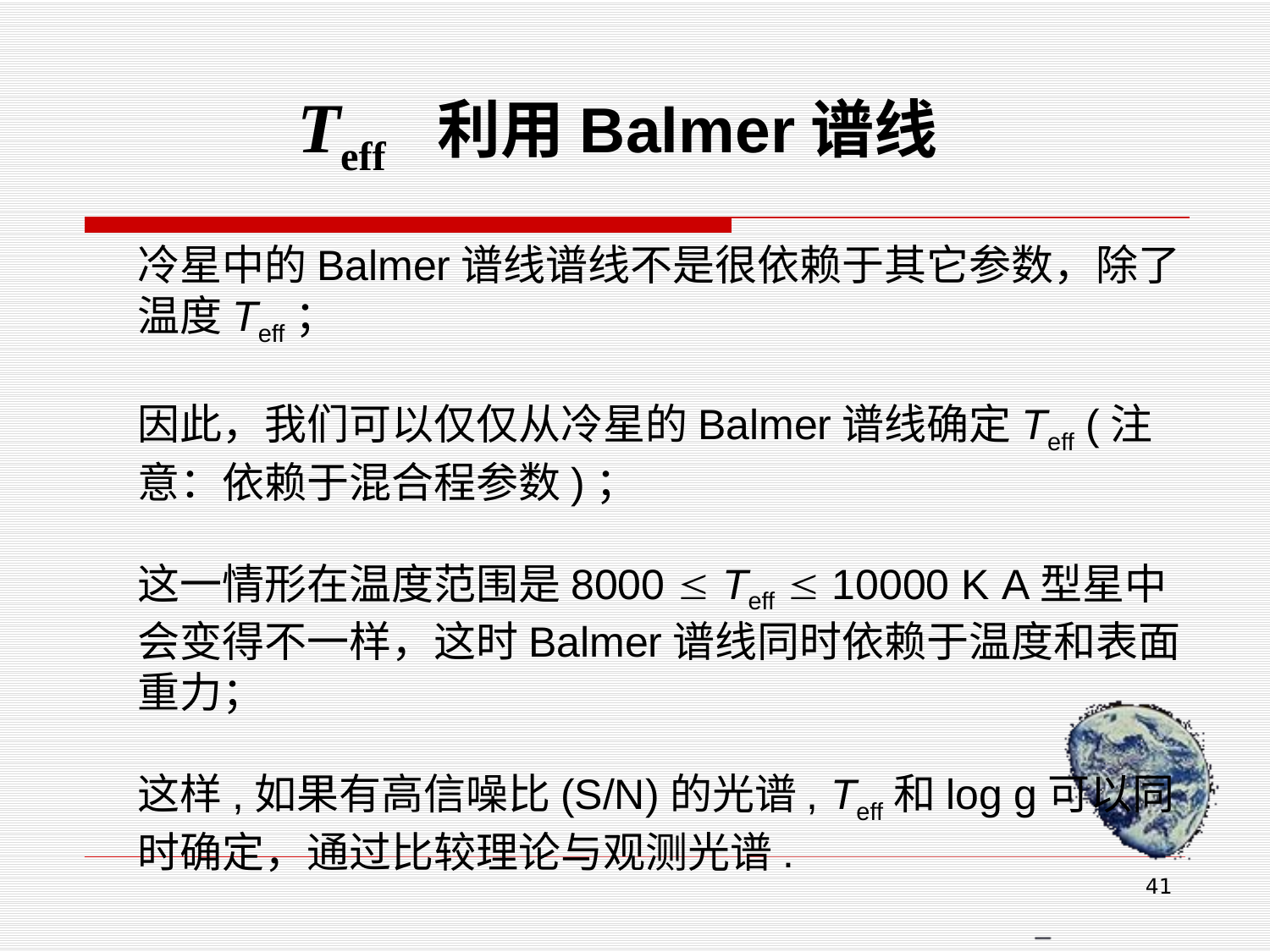

Teff  利用Balmer谱线
冷星中的Balmer谱线谱线不是很依赖于其它参数，除了温度Teff；

因此，我们可以仅仅从冷星的Balmer谱线确定Teff (注意：依赖于混合程参数)；

这一情形在温度范围是8000 ≤ Teff ≤ 10000 K A型星中会变得不一样，这时Balmer谱线同时依赖于温度和表面重力；

这样,如果有高信噪比(S/N)的光谱, Teff和log g可以同时确定，通过比较理论与观测光谱.
41